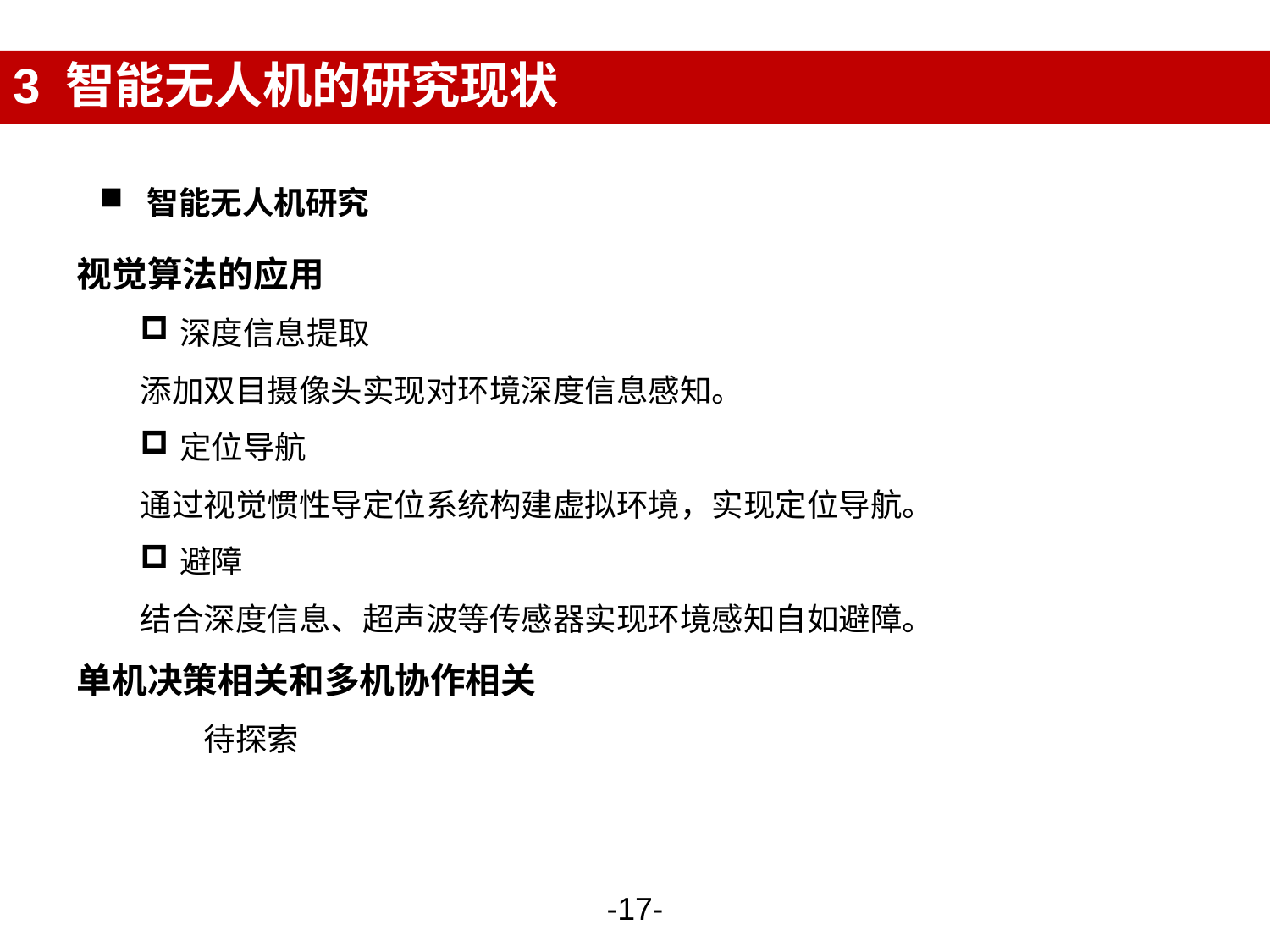

3 智能无人机的研究现状

智能无人机研究

视觉算法的应用
深度信息提取
添加双目摄像头实现对环境深度信息感知。
定位导航
通过视觉惯性导定位系统构建虚拟环境，实现定位导航。
避障
结合深度信息、超声波等传感器实现环境感知自如避障。
单机决策相关和多机协作相关
	待探索
-17-